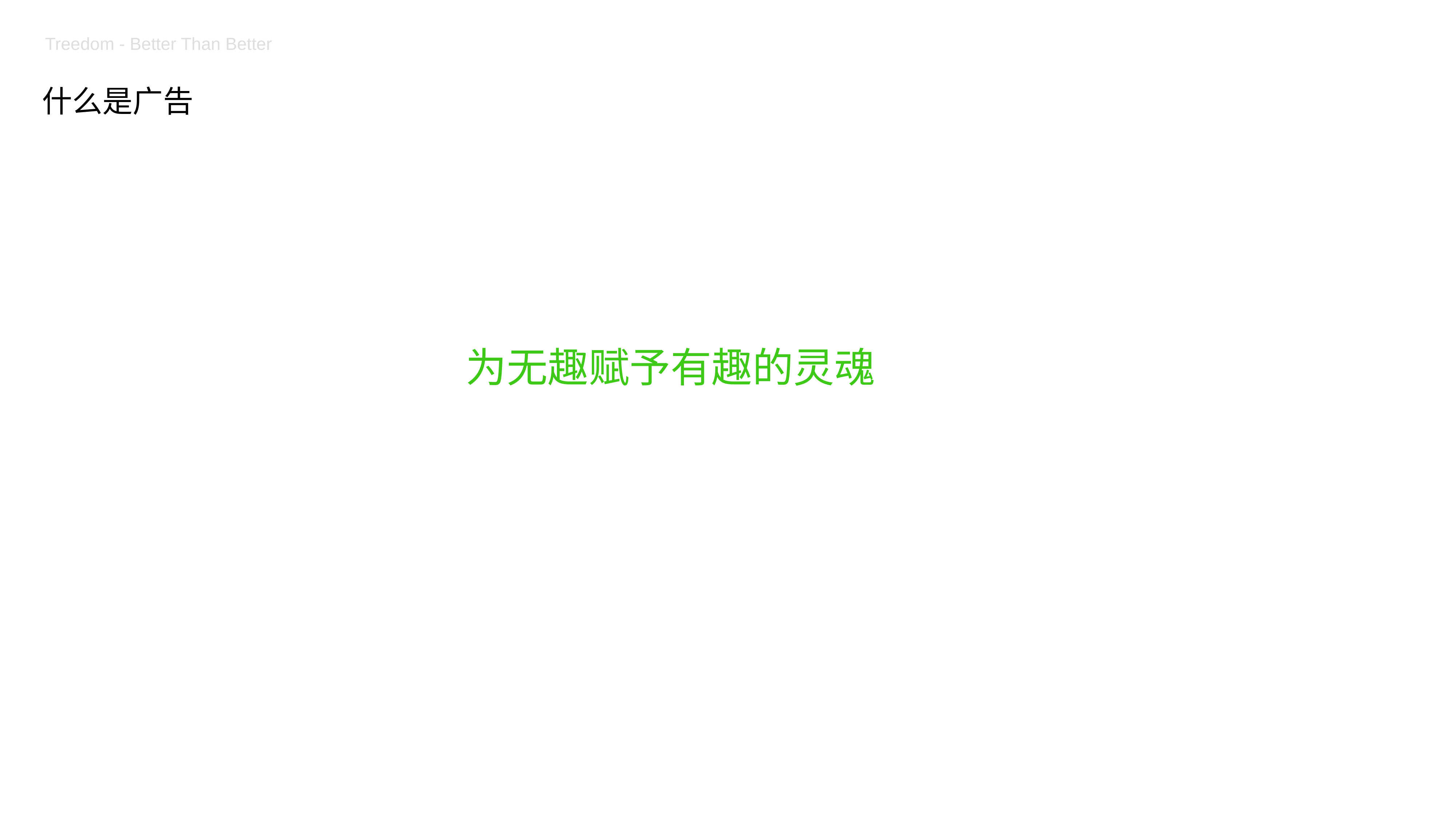

Treedom - Better Than Better
什么是广告
为无趣赋予有趣的灵魂